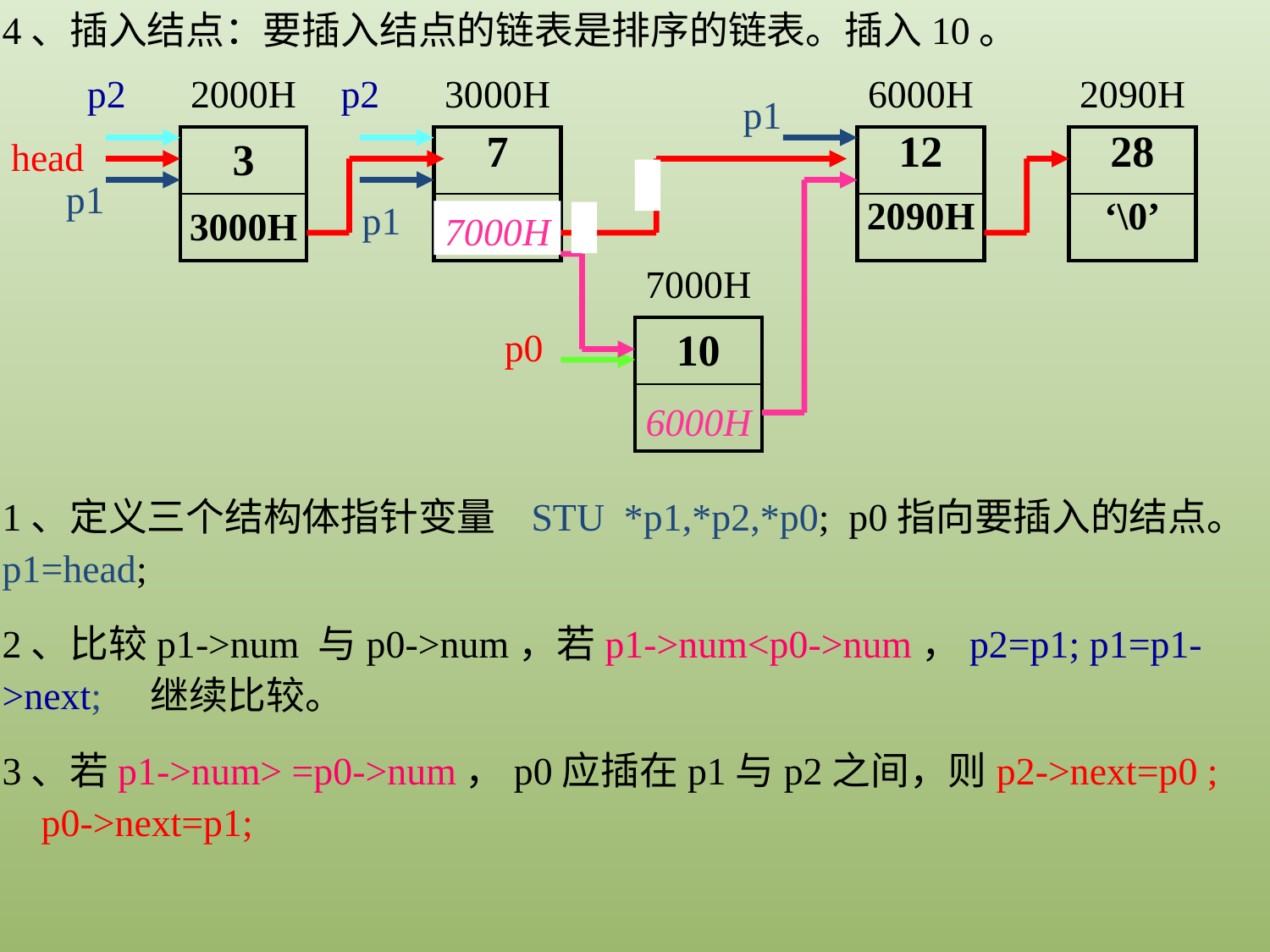

4、插入结点：要插入结点的链表是排序的链表。插入10。
p2

p2

2000H
3000H
6000H
2090H
p1

head
| 3 |
| --- |
| 3000H |
| 7 |
| --- |
| 6000H |
| 12 |
| --- |
| 2090H |
| 28 |
| --- |
| ‘\0’ |

p1

p1

6000H

7000H

7000H
| 10 |
| --- |
|  |
p0

1、定义三个结构体指针变量   STU  *p1,*p2,*p0;  p0指向要插入的结点。p1=head;
2、比较p1->num 与p0->num，若p1->num<p0->num，p2=p1; p1=p1->next;    继续比较。
3、若p1->num> =p0->num，p0应插在p1与p2之间，则p2->next=p0 ;          p0->next=p1;
578